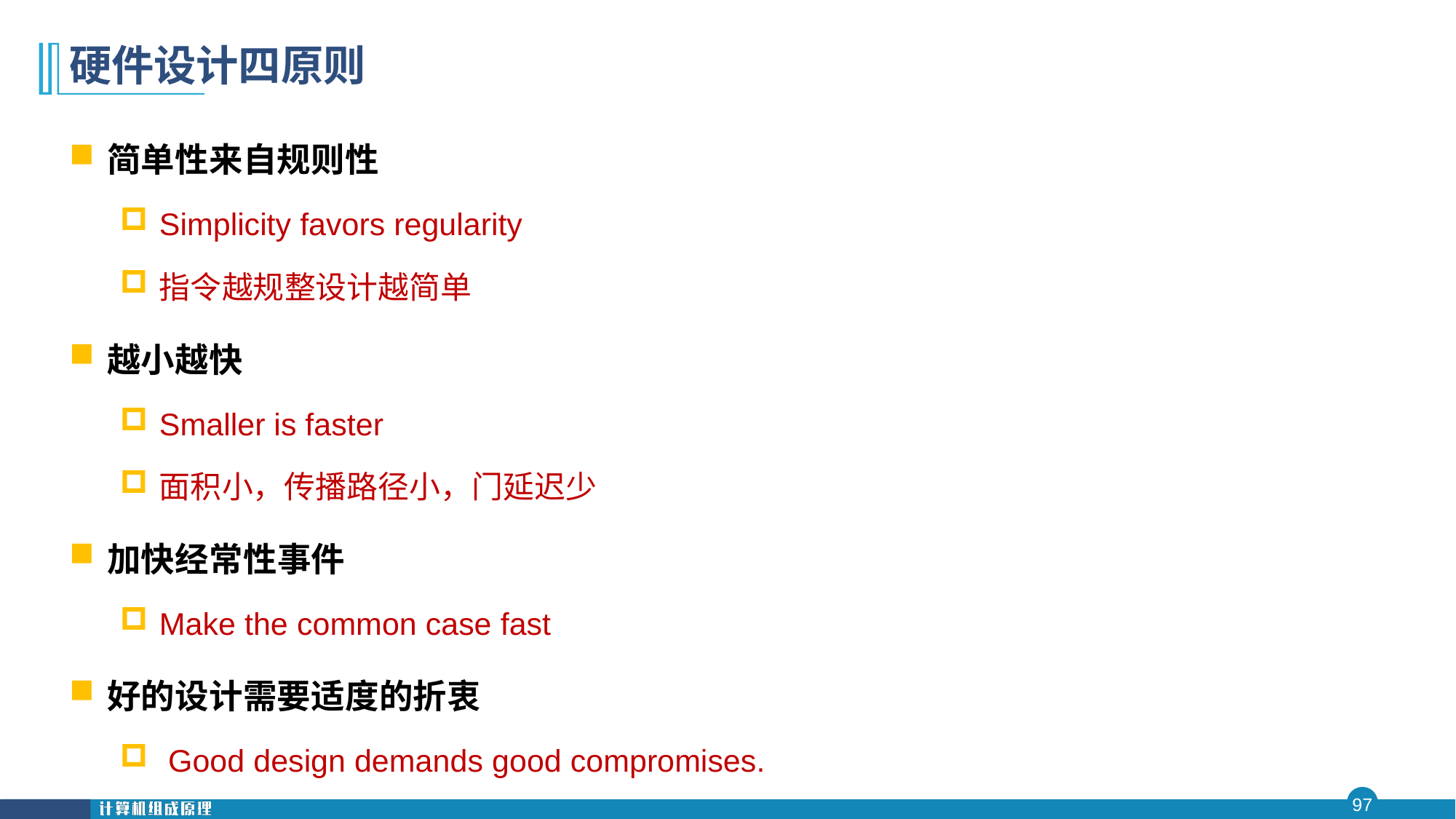

# 硬件设计四原则
简单性来自规则性
Simplicity favors regularity
指令越规整设计越简单
越小越快
Smaller is faster
面积小，传播路径小，门延迟少
加快经常性事件
Make the common case fast
好的设计需要适度的折衷
 Good design demands good compromises.